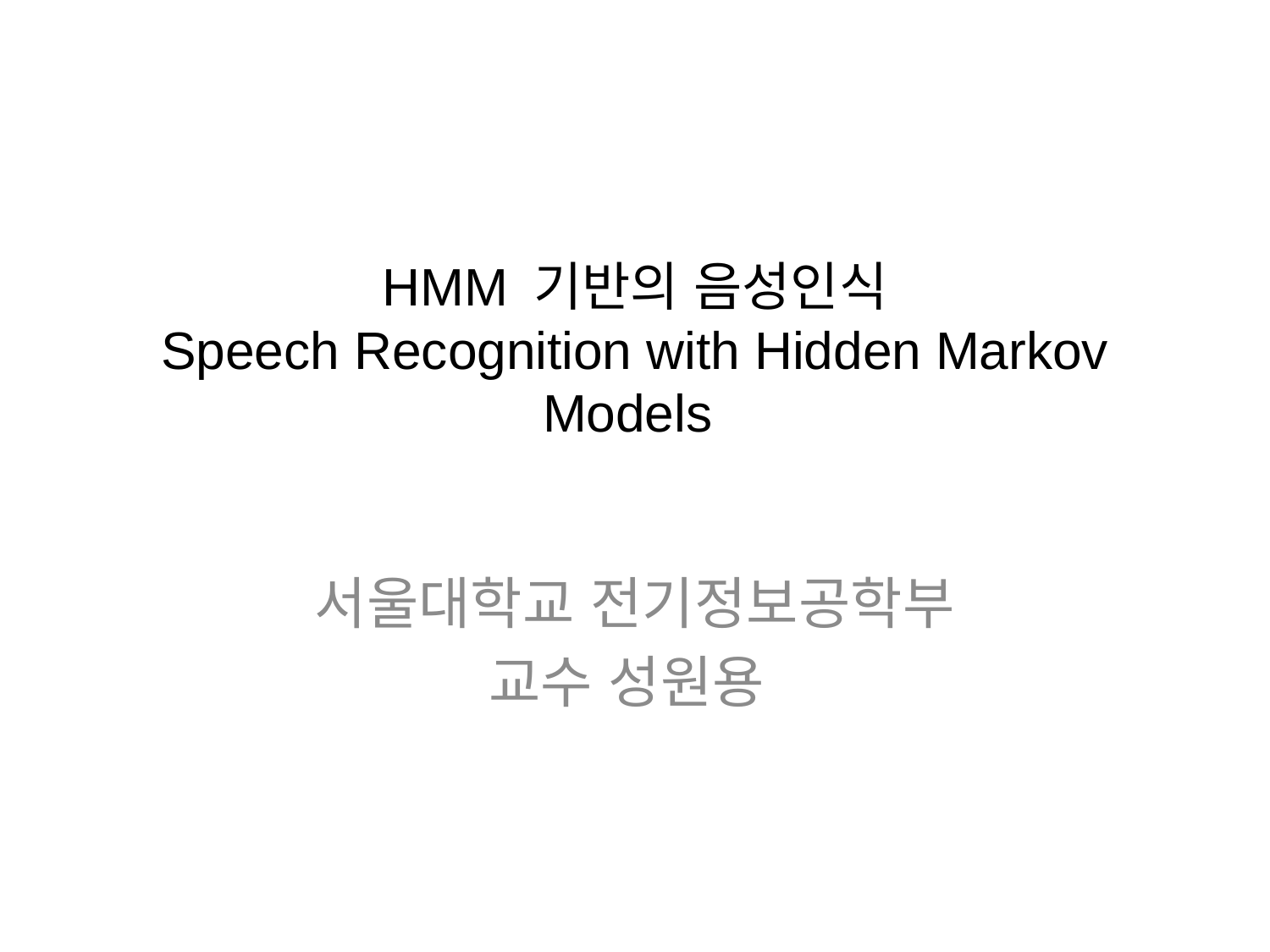

# HMM 기반의 음성인식 Speech Recognition with Hidden Markov Models
서울대학교 전기정보공학부
교수 성원용